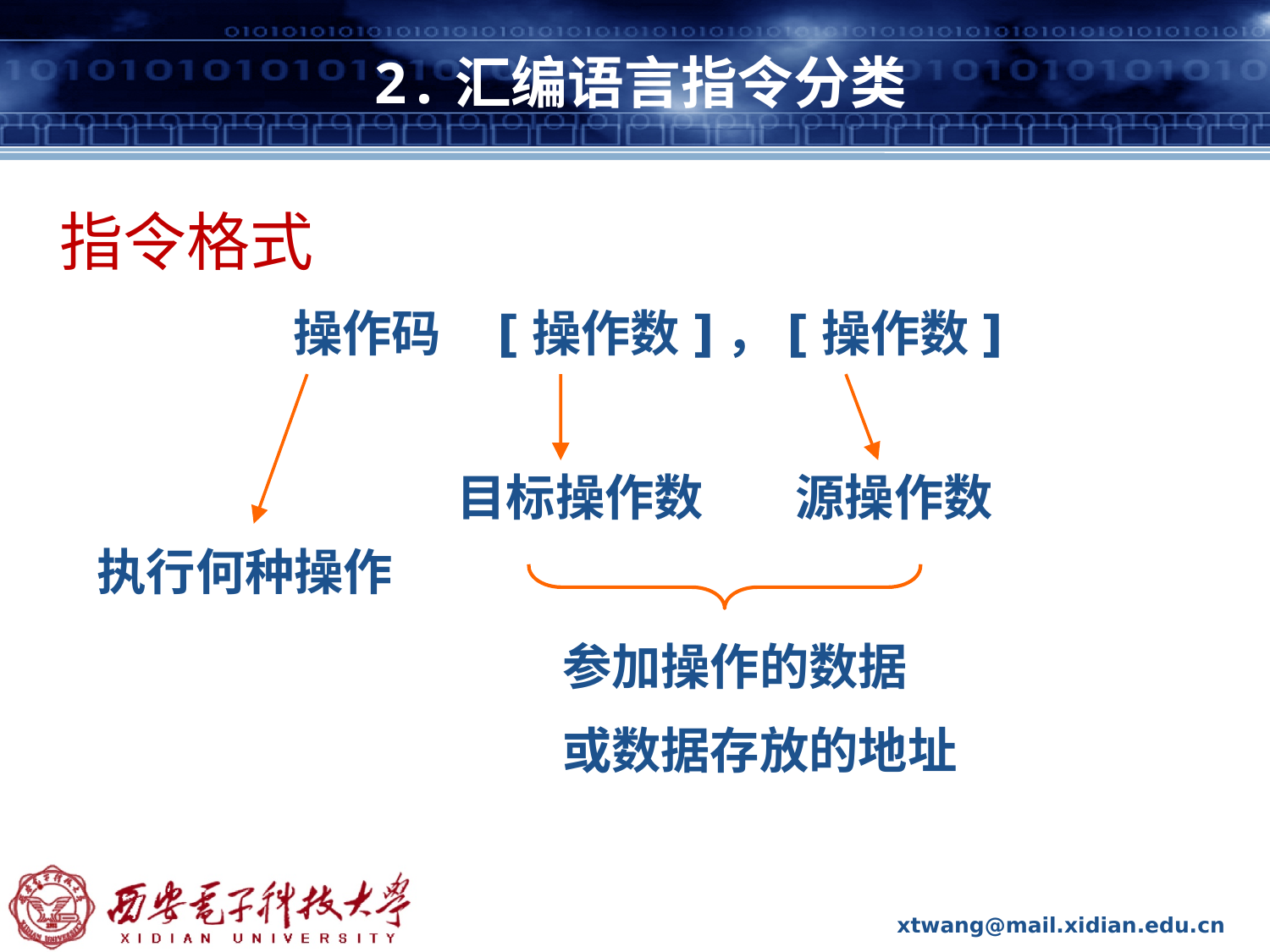

# 2.汇编语言指令分类
指令格式
操作码    [操作数]，[操作数]

目标操作数
源操作数
执行何种操作

参加操作的数据
或数据存放的地址